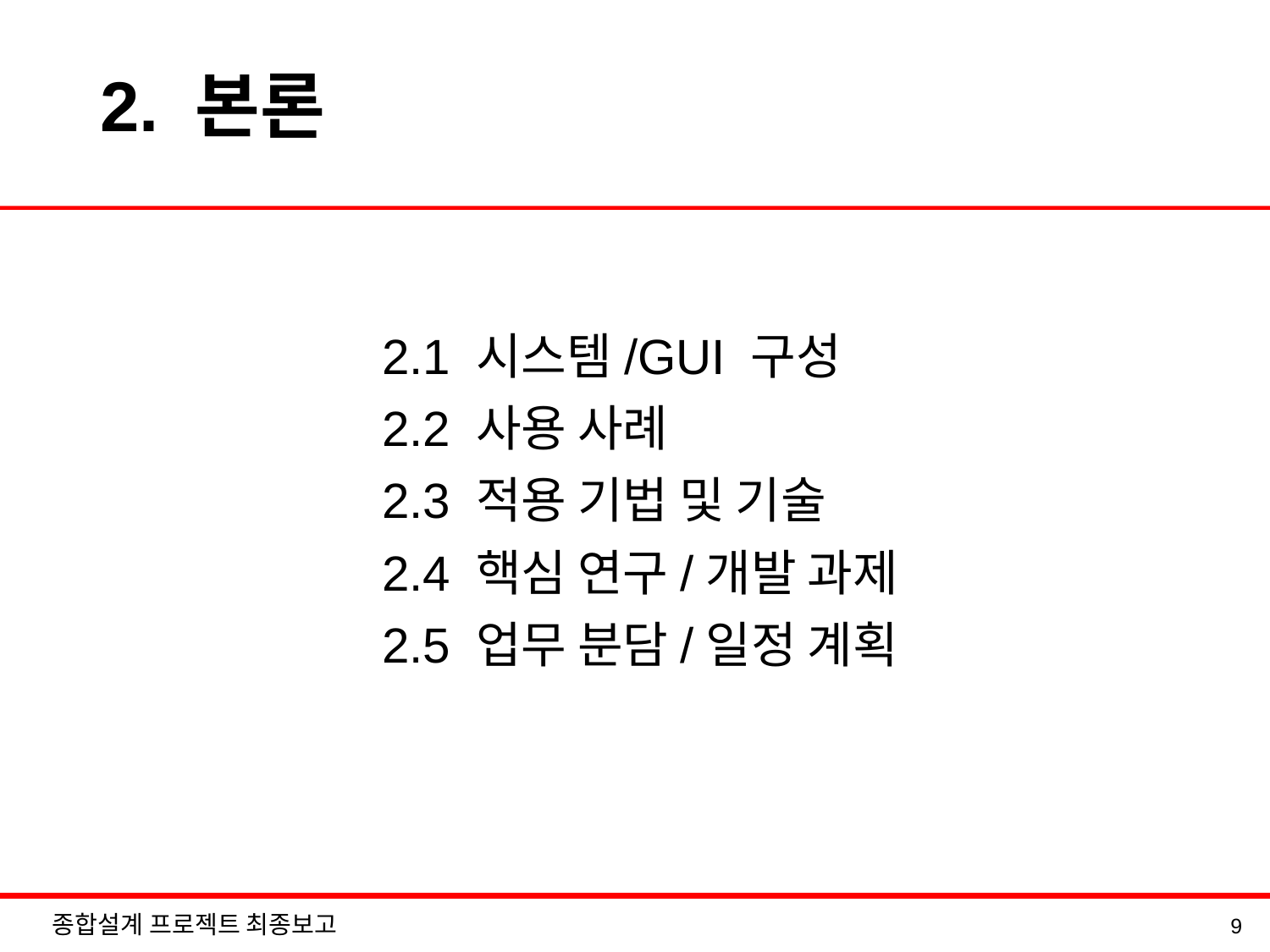

# 2. 본론
2.1 시스템/GUI 구성
2.2 사용 사례
2.3 적용 기법 및 기술
2.4 핵심 연구/개발 과제
2.5 업무 분담/일정 계획